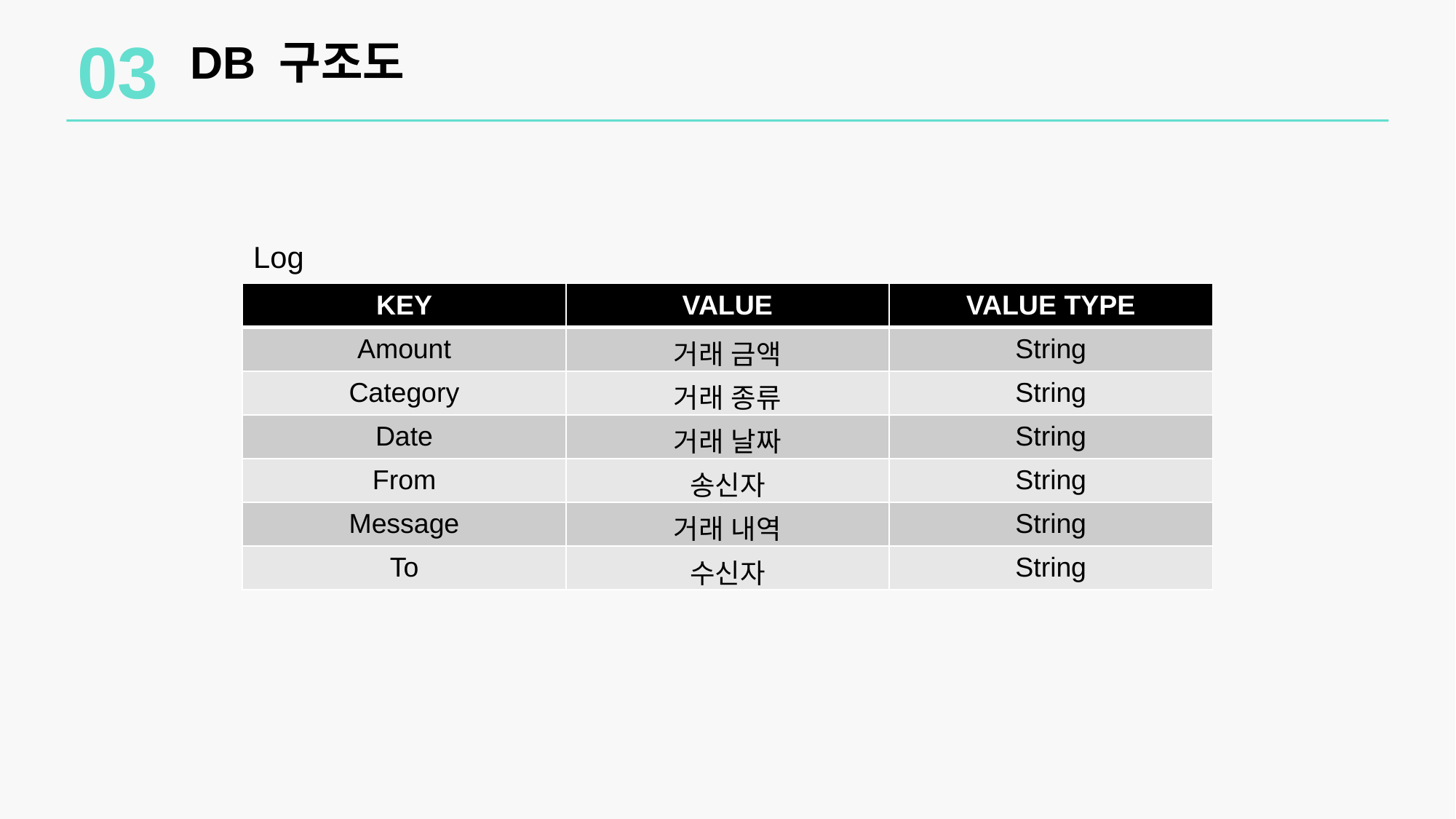

03
DB 구조도

Log
| KEY | VALUE | VALUE TYPE |
| --- | --- | --- |
| Amount | 거래 금액 | String |
| Category | 거래 종류 | String |
| Date | 거래 날짜 | String |
| From | 송신자 | String |
| Message | 거래 내역 | String |
| To | 수신자 | String |